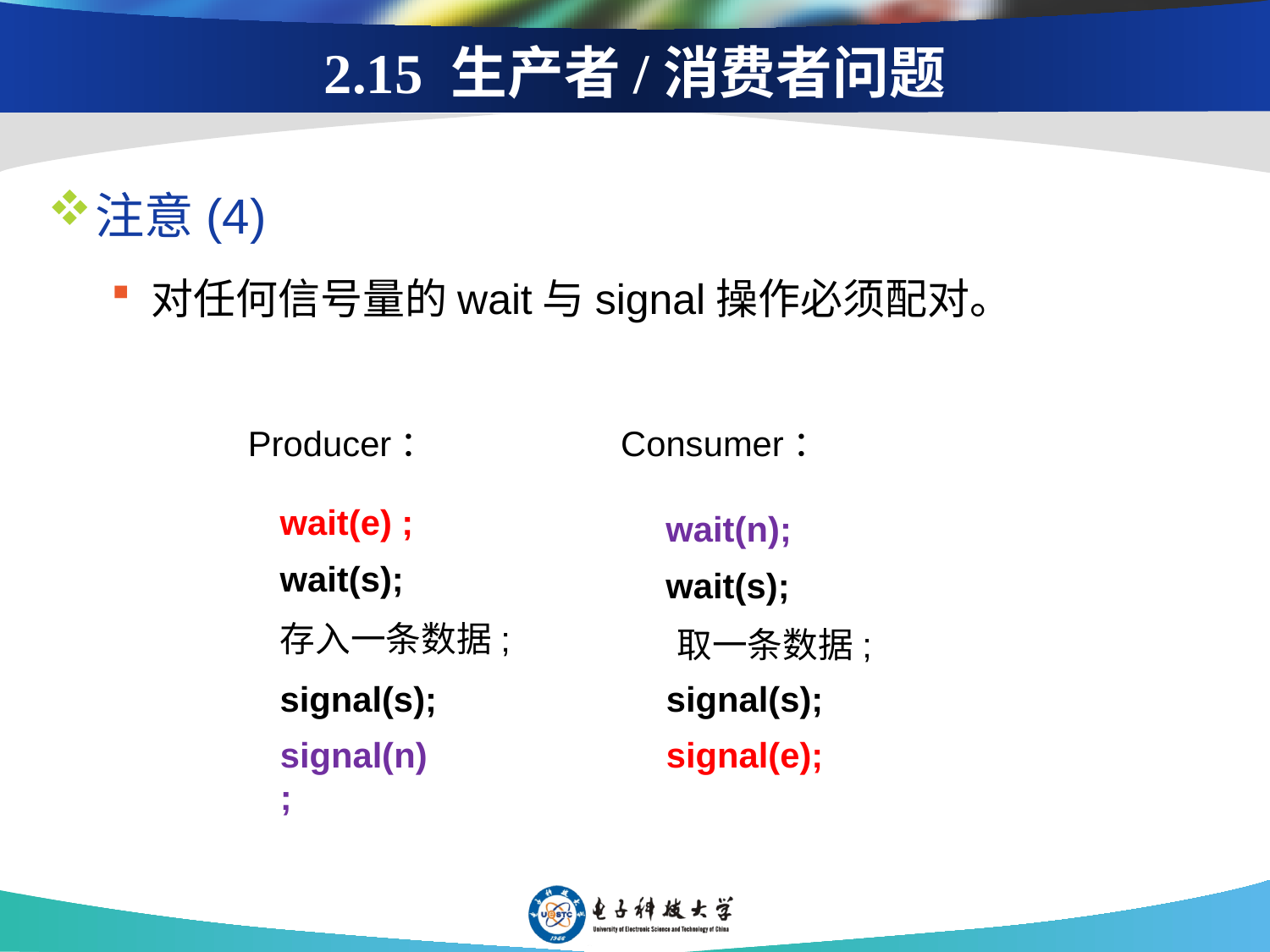

# 2.15 生产者/消费者问题
注意(4)
对任何信号量的wait与signal操作必须配对。

Consumer：
Producer：
wait(e) ;
wait(n);
wait(s);
wait(s);
存入一条数据;
取一条数据;
signal(s);
signal(s);
signal(n);
signal(e);